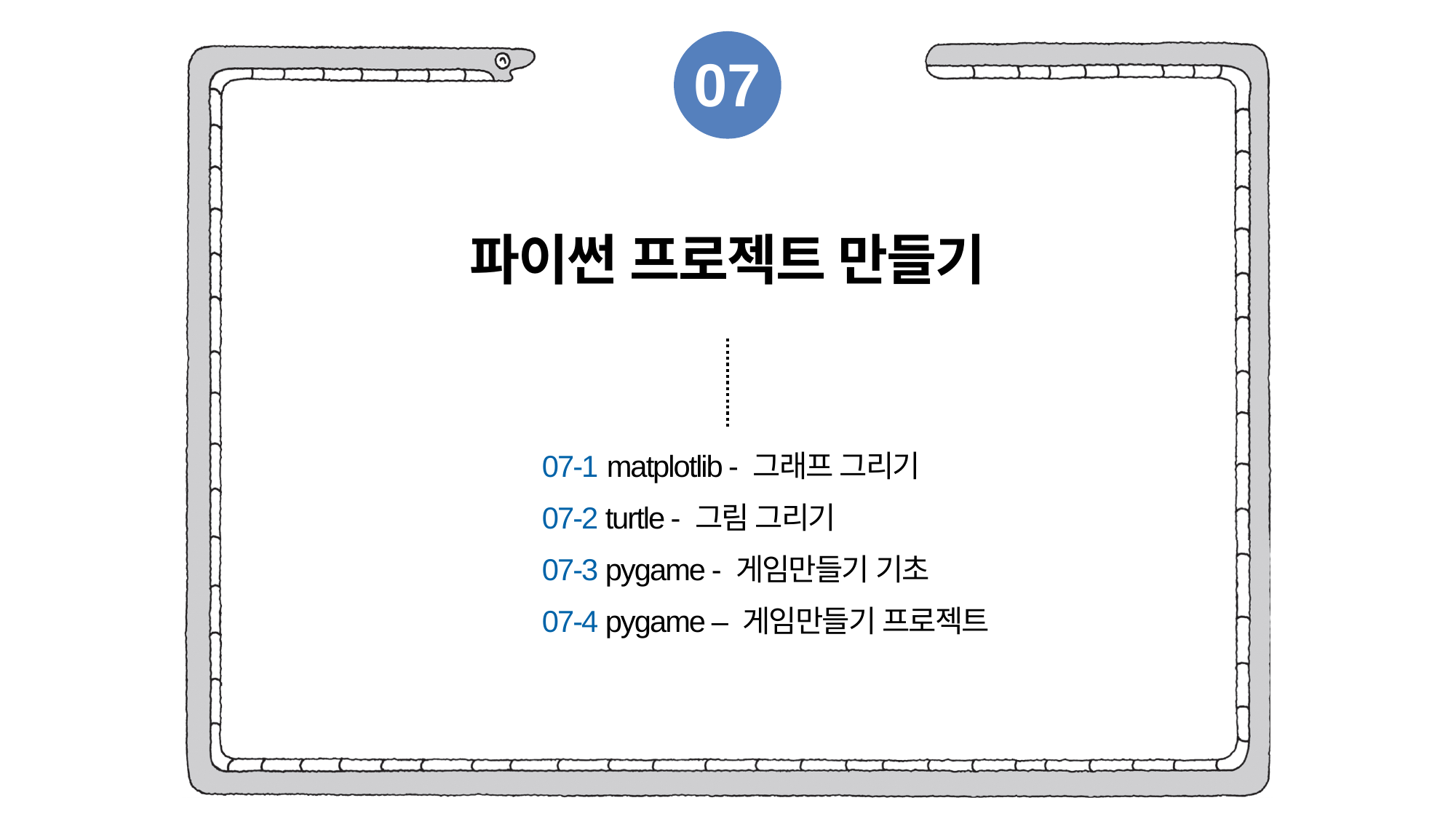

07
파이썬 프로젝트 만들기
07-1 matplotlib - 그래프 그리기
07-2 turtle - 그림 그리기
07-3 pygame - 게임만들기 기초
07-4 pygame – 게임만들기 프로젝트